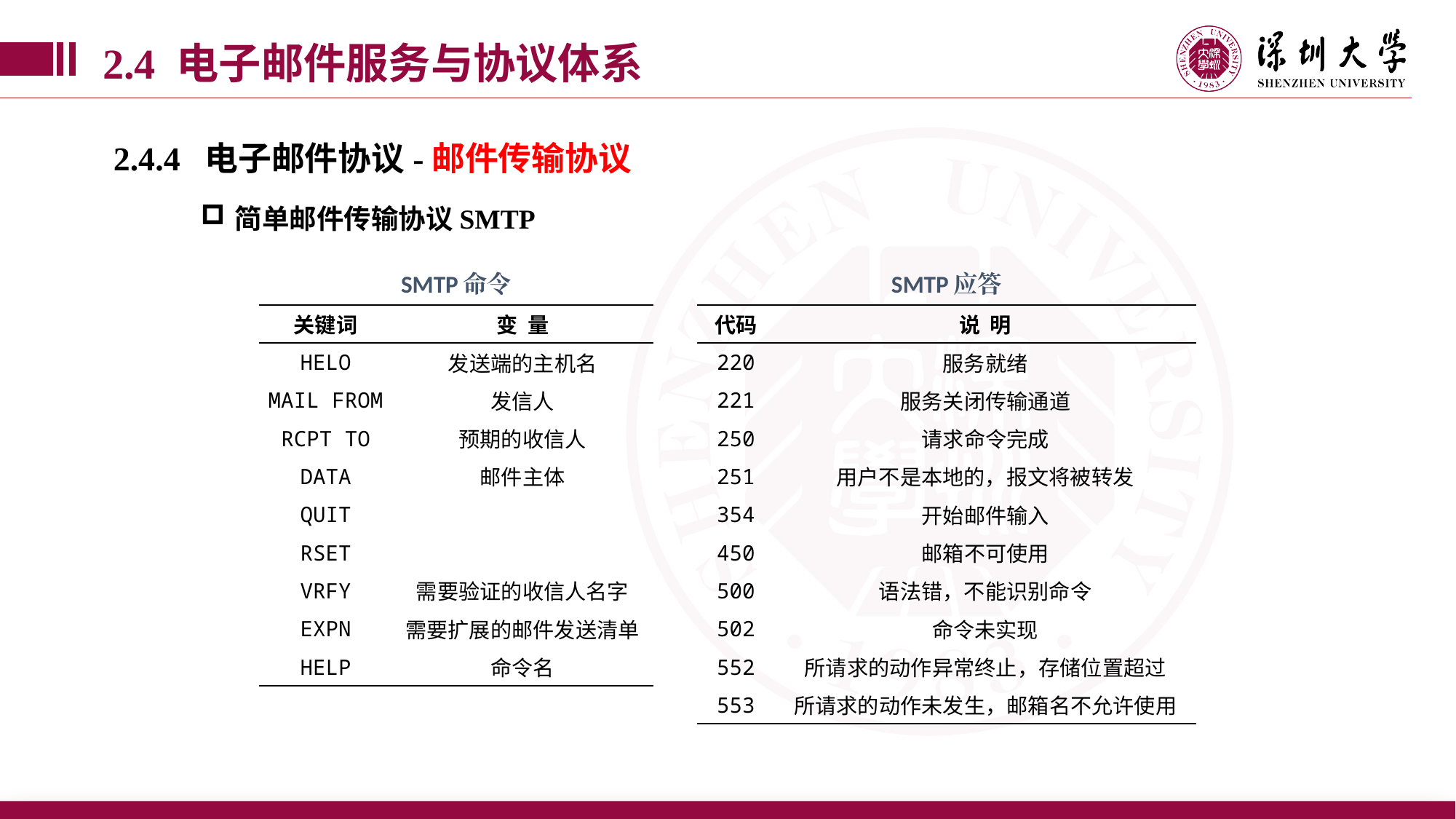

2.4 电子邮件服务与协议体系

2.4.4  电子邮件协议-邮件传输协议
简单邮件传输协议SMTP
| SMTP命令 |  |  | SMTP应答 |  |
| --- | --- | --- | --- | --- |
| 关键词 | 变 量 |  | 代码 | 说 明 |
| HELO | 发送端的主机名 |  | 220 | 服务就绪 |
| MAIL FROM | 发信人 |  | 221 | 服务关闭传输通道 |
| RCPT TO | 预期的收信人 |  | 250 | 请求命令完成 |
| DATA | 邮件主体 |  | 251 | 用户不是本地的，报文将被转发 |
| QUIT |  |  | 354 | 开始邮件输入 |
| RSET |  |  | 450 | 邮箱不可使用 |
| VRFY | 需要验证的收信人名字 |  | 500 | 语法错，不能识别命令 |
| EXPN | 需要扩展的邮件发送清单 |  | 502 | 命令未实现 |
| HELP | 命令名 |  | 552 | 所请求的动作异常终止，存储位置超过 |
|  |  |  | 553 | 所请求的动作未发生，邮箱名不允许使用 |